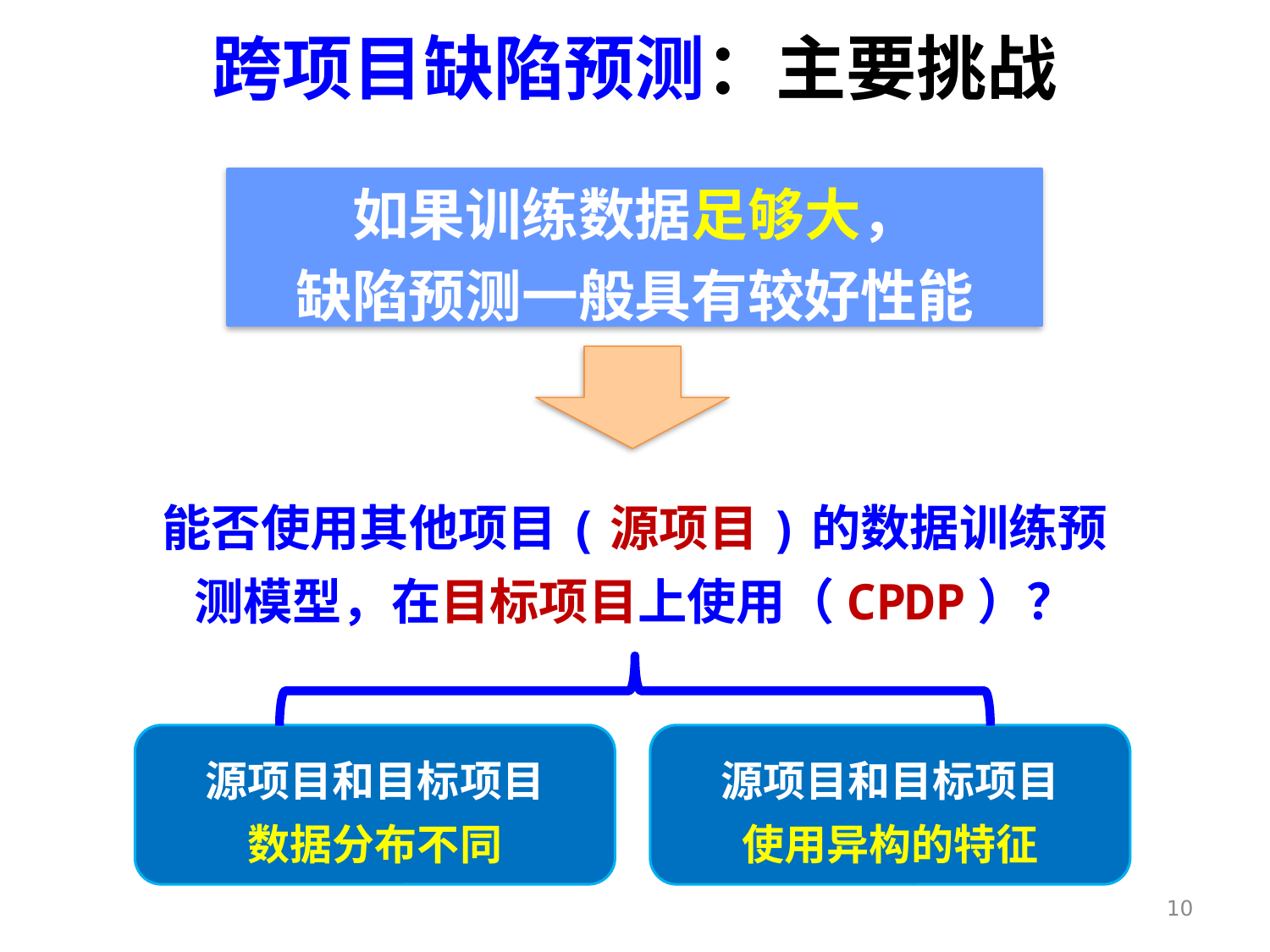

跨项目缺陷预测：主要挑战
如果训练数据足够大，
缺陷预测一般具有较好性能

能否使用其他项目(源项目)的数据训练预测模型，在目标项目上使用（CPDP）？
源项目和目标项目
数据分布不同
源项目和目标项目
使用异构的特征
10